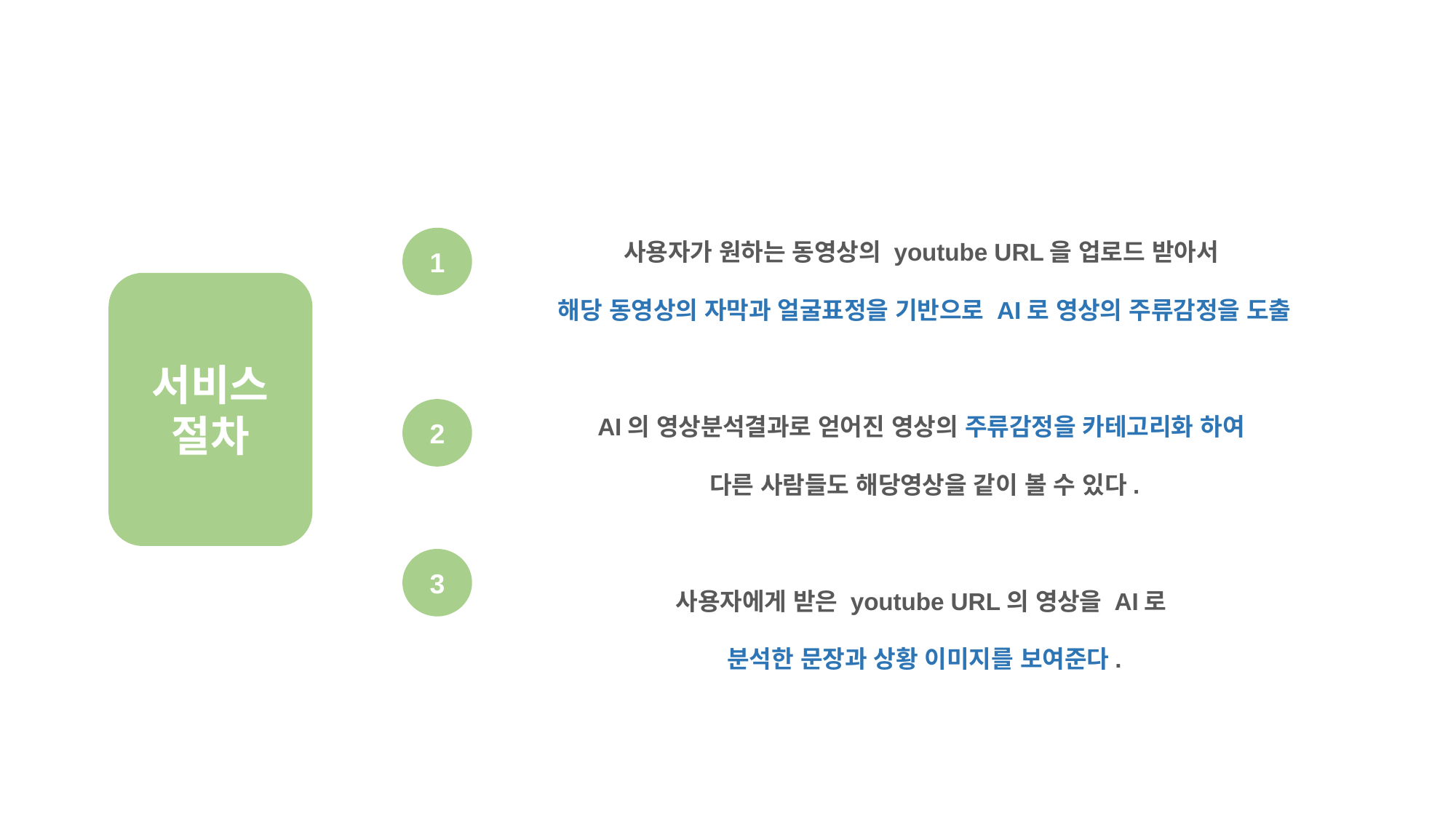

사용자가 원하는 동영상의 youtube URL을 업로드 받아서
해당 동영상의 자막과 얼굴표정을 기반으로 AI로 영상의 주류감정을 도출

AI의 영상분석결과로 얻어진 영상의 주류감정을 카테고리화 하여
다른 사람들도 해당영상을 같이 볼 수 있다.

사용자에게 받은 youtube URL의 영상을 AI로
분석한 문장과 상황 이미지를 보여준다.
1
서비스
절차
2
3